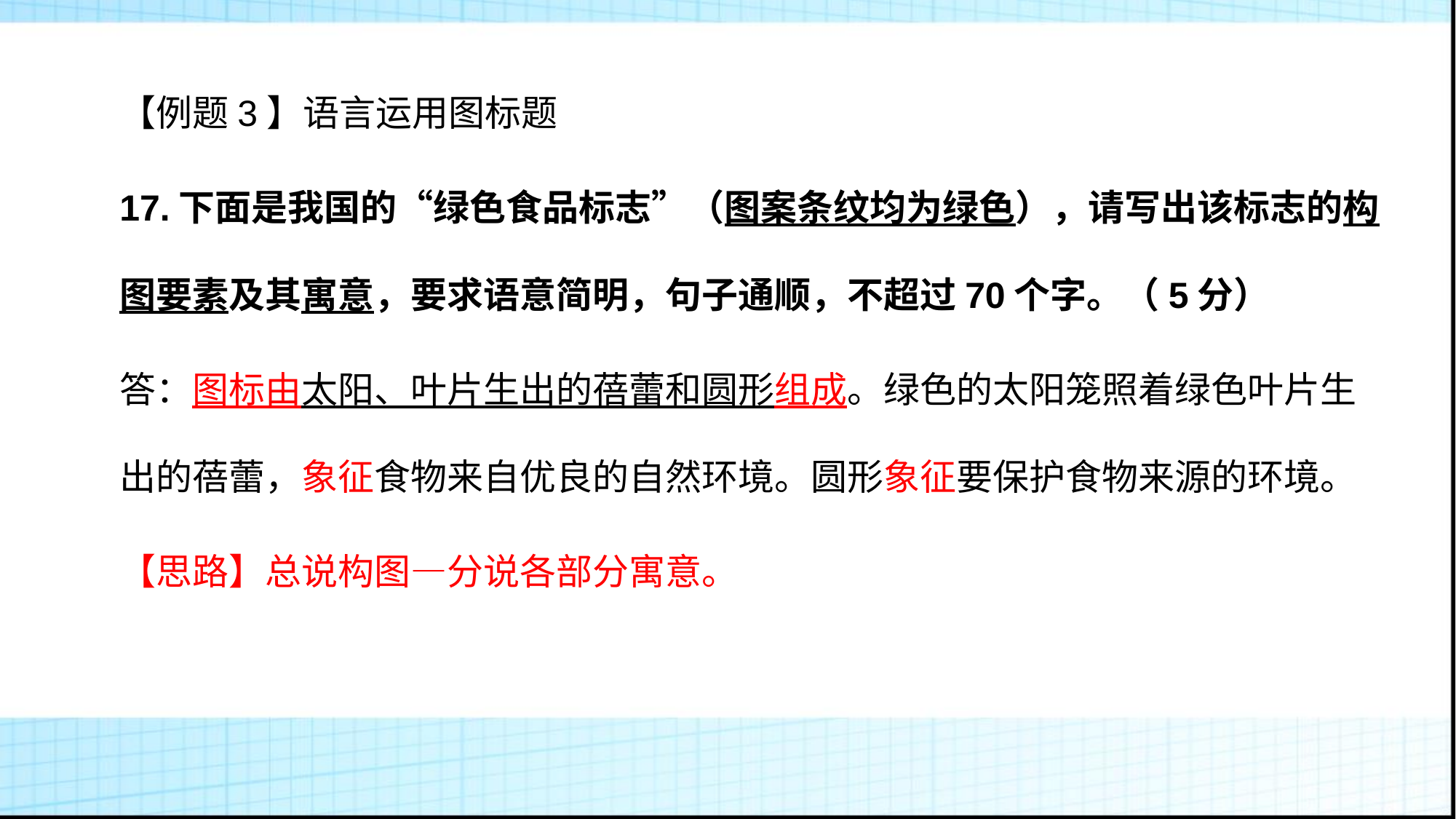

【例题3】语言运用图标题
17.下面是我国的“绿色食品标志”（图案条纹均为绿色），请写出该标志的构图要素及其寓意，要求语意简明，句子通顺，不超过70个字。（5分）
答：图标由太阳、叶片生出的蓓蕾和圆形组成。绿色的太阳笼照着绿色叶片生出的蓓蕾，象征食物来自优良的自然环境。圆形象征要保护食物来源的环境。
【思路】总说构图—分说各部分寓意。